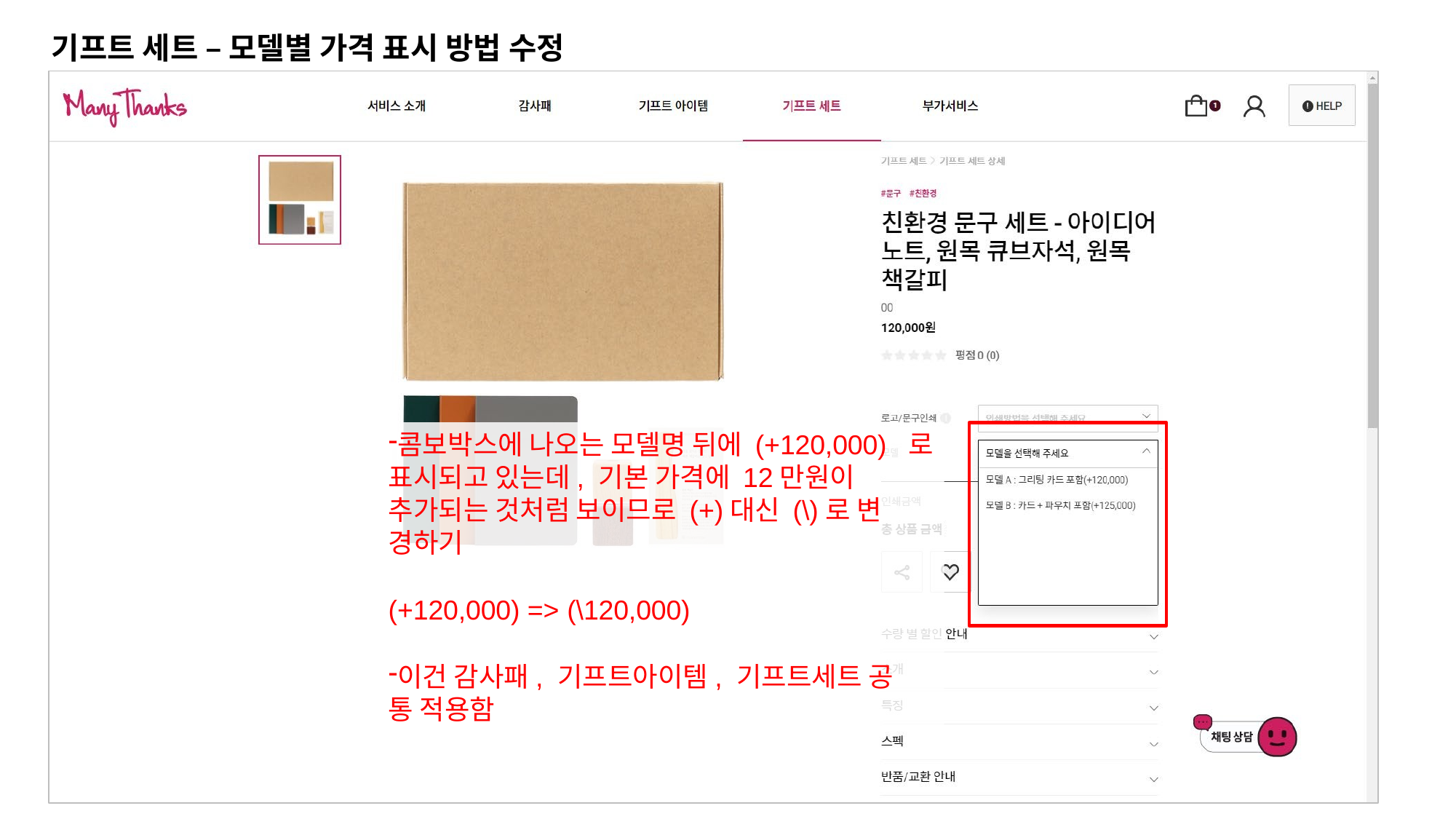

# 기프트 세트 – 모델별 가격 표시 방법 수정

콤보박스에 나오는 모델명 뒤에 (+120,000)  로 표시되고 있는데, 기본 가격에 12만원이  추가되는 것처럼 보이므로 (+)대신 (\)로 변  경하기

(+120,000) => (\120,000)

이건 감사패, 기프트아이템, 기프트세트 공  통 적용함